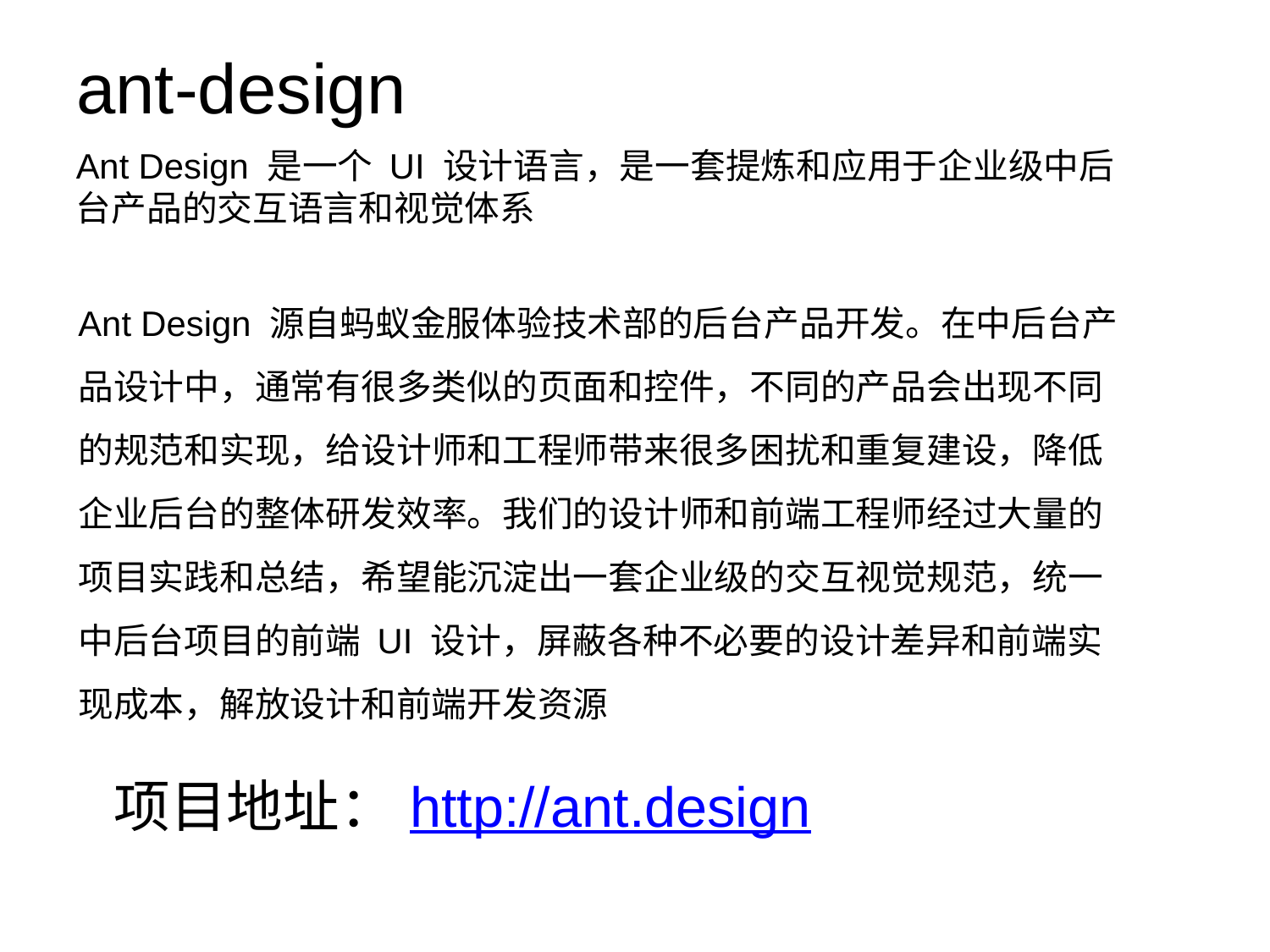

ant-design
Ant Design 是一个 UI 设计语言，是一套提炼和应用于企业级中后台产品的交互语言和视觉体系
Ant Design 源自蚂蚁金服体验技术部的后台产品开发。在中后台产品设计中，通常有很多类似的页面和控件，不同的产品会出现不同的规范和实现，给设计师和工程师带来很多困扰和重复建设，降低企业后台的整体研发效率。我们的设计师和前端工程师经过大量的项目实践和总结，希望能沉淀出一套企业级的交互视觉规范，统一中后台项目的前端 UI 设计，屏蔽各种不必要的设计差异和前端实现成本，解放设计和前端开发资源
项目地址：http://ant.design